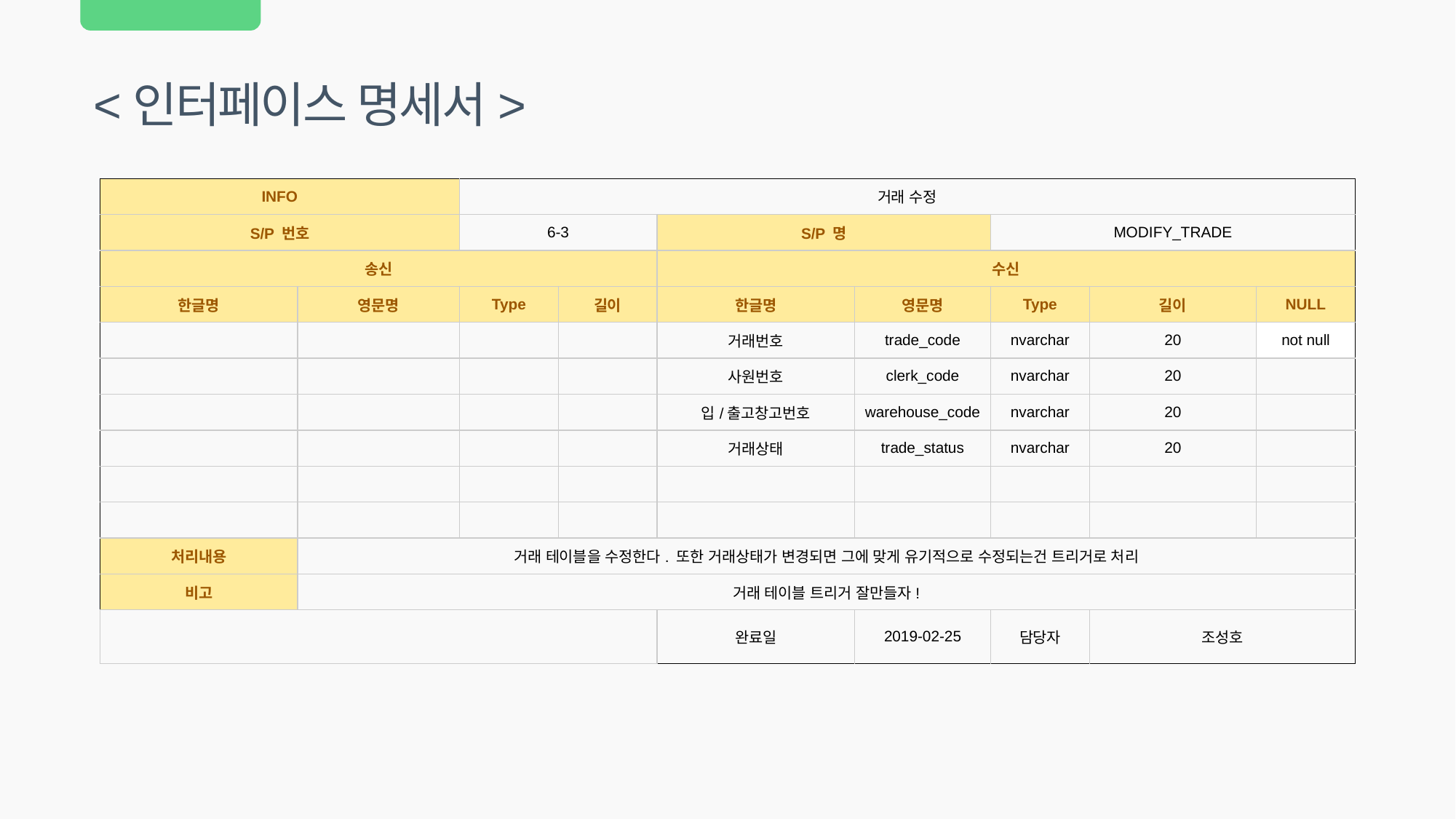

<인터페이스 명세서>
| INFO |  | 거래 수정 |  |  |  |  |  |  |
| --- | --- | --- | --- | --- | --- | --- | --- | --- |
| S/P 번호 |  | 6-3 |  | S/P 명 |  | MODIFY\_TRADE |  |  |
| 송신 |  |  |  | 수신 |  |  |  |  |
| 한글명 | 영문명 | Type | 길이 | 한글명 | 영문명 | Type | 길이 | NULL |
|  |  |  |  | 거래번호 | trade\_code | nvarchar | 20 | not null |
|  |  |  |  | 사원번호 | clerk\_code | nvarchar | 20 |  |
|  |  |  |  | 입/출고창고번호 | warehouse\_code | nvarchar | 20 |  |
|  |  |  |  | 거래상태 | trade\_status | nvarchar | 20 |  |
|  |  |  |  |  |  |  |  |  |
|  |  |  |  |  |  |  |  |  |
| 처리내용 | 거래 테이블을 수정한다. 또한 거래상태가 변경되면 그에 맞게 유기적으로 수정되는건 트리거로 처리 |  |  |  |  |  |  |  |
| 비고 | 거래 테이블 트리거 잘만들자! |  |  |  |  |  |  |  |
|  |  |  |  | 완료일 | 2019-02-25 | 담당자 | 조성호 |  |